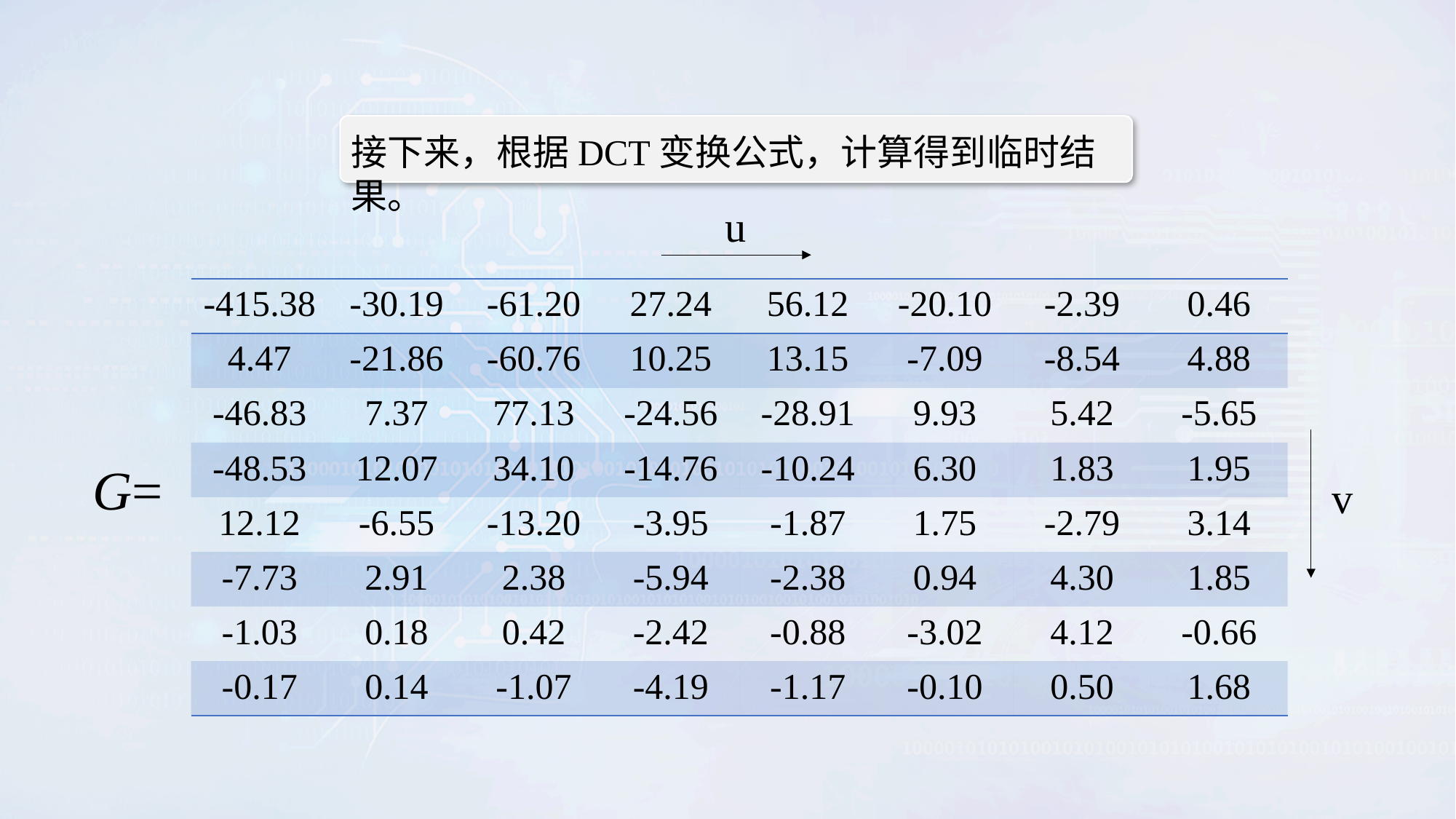

接下来，根据DCT变换公式，计算得到临时结果。
u
v
G=
| -415.38 | -30.19 | -61.20 | 27.24 | 56.12 | -20.10 | -2.39 | 0.46 |
| --- | --- | --- | --- | --- | --- | --- | --- |
| 4.47 | -21.86 | -60.76 | 10.25 | 13.15 | -7.09 | -8.54 | 4.88 |
| -46.83 | 7.37 | 77.13 | -24.56 | -28.91 | 9.93 | 5.42 | -5.65 |
| -48.53 | 12.07 | 34.10 | -14.76 | -10.24 | 6.30 | 1.83 | 1.95 |
| 12.12 | -6.55 | -13.20 | -3.95 | -1.87 | 1.75 | -2.79 | 3.14 |
| -7.73 | 2.91 | 2.38 | -5.94 | -2.38 | 0.94 | 4.30 | 1.85 |
| -1.03 | 0.18 | 0.42 | -2.42 | -0.88 | -3.02 | 4.12 | -0.66 |
| -0.17 | 0.14 | -1.07 | -4.19 | -1.17 | -0.10 | 0.50 | 1.68 |